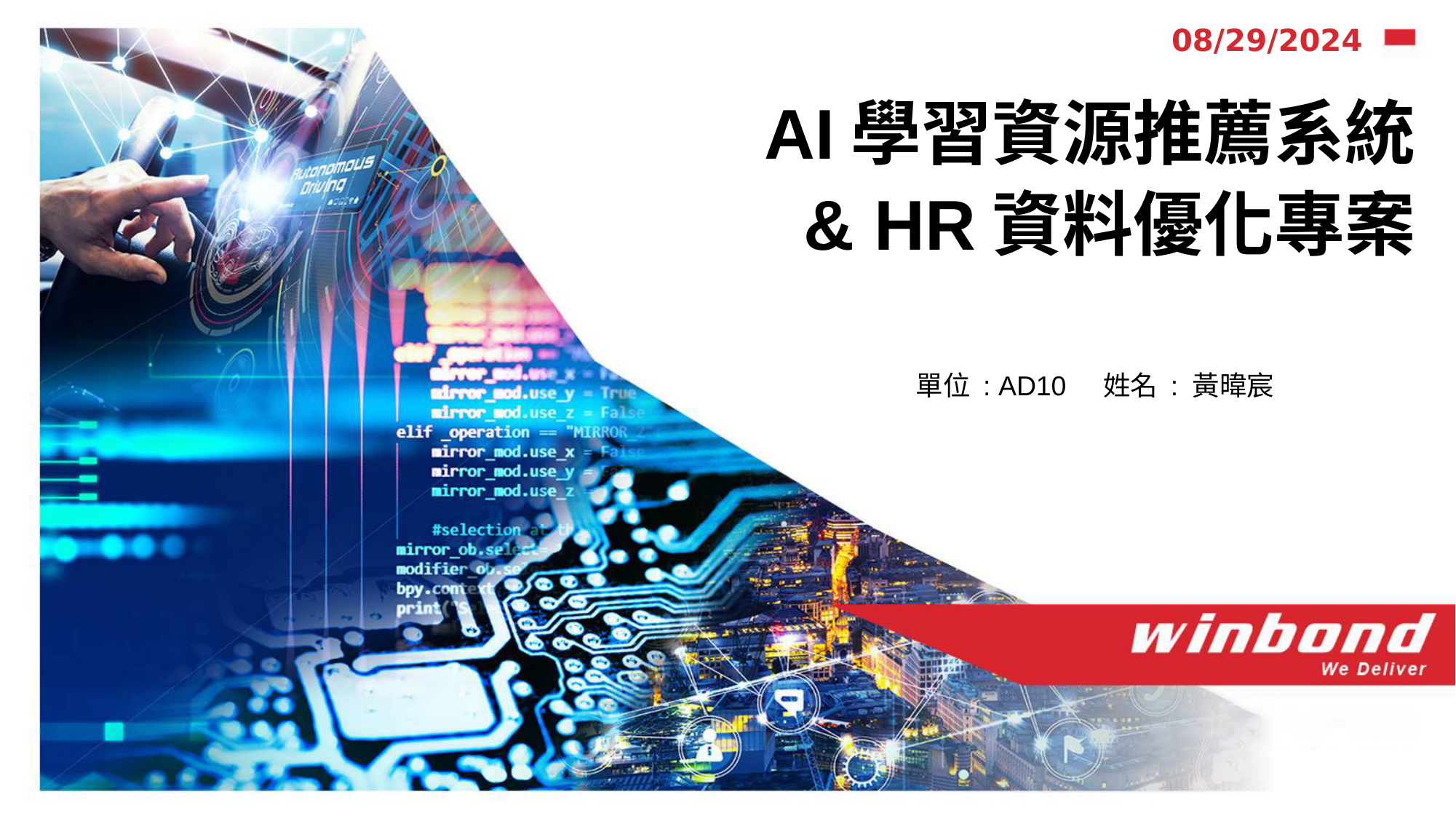

# 08/29/2024
AI學習資源推薦系統
& HR資料優化專案
單位 : AD10    姓名 : 黃暐宸